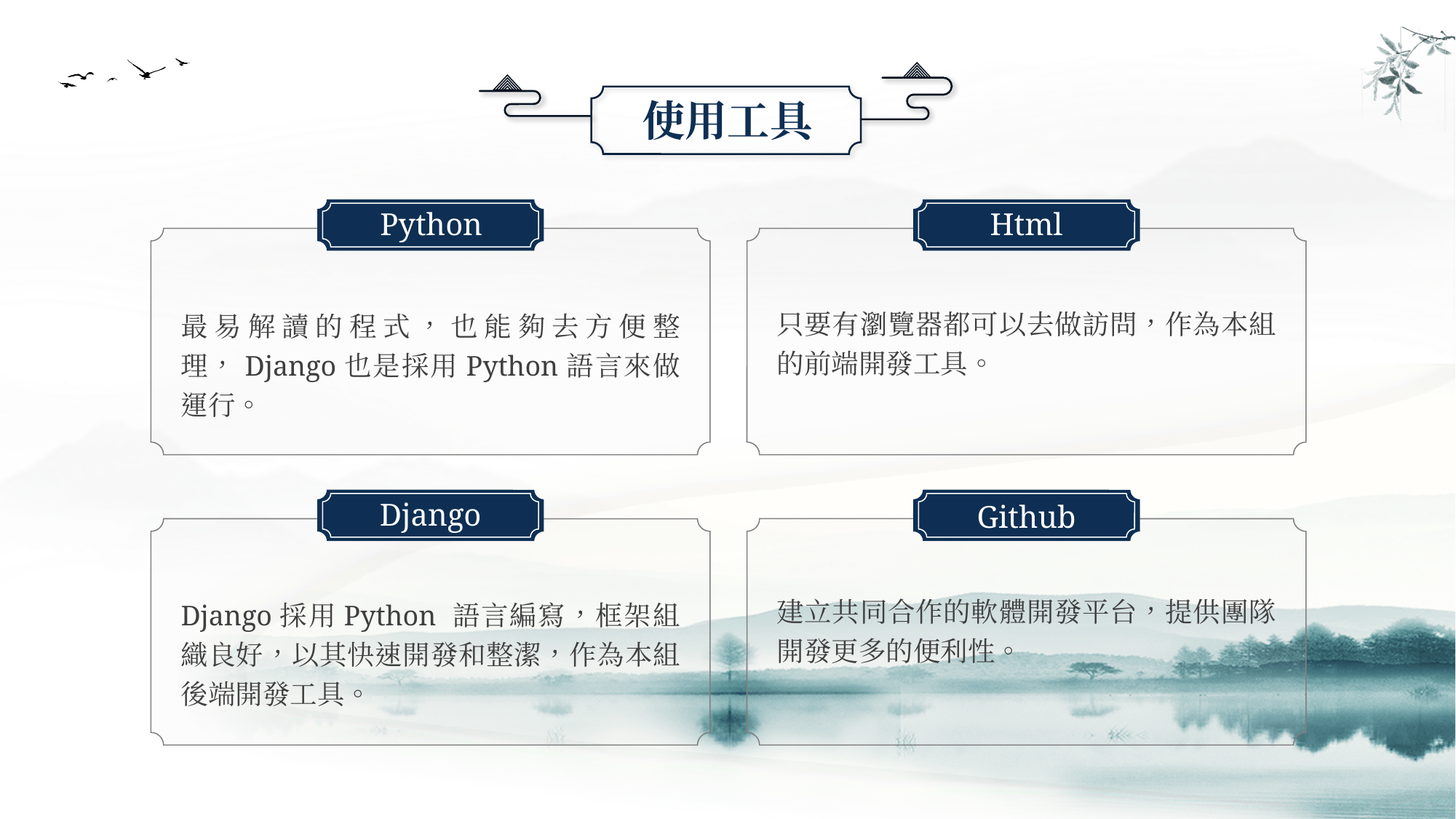

使用工具

Html
Python

只要有瀏覽器都可以去做訪問，作為本組的前端開發工具。
最易解讀的程式，也能夠去方便整理，Django也是採用Python語言來做運行。

Django
Github

建立共同合作的軟體開發平台，提供團隊開發更多的便利性。
Django採用Python 語言編寫，框架組織良好，以其快速開發和整潔，作為本組後端開發工具。